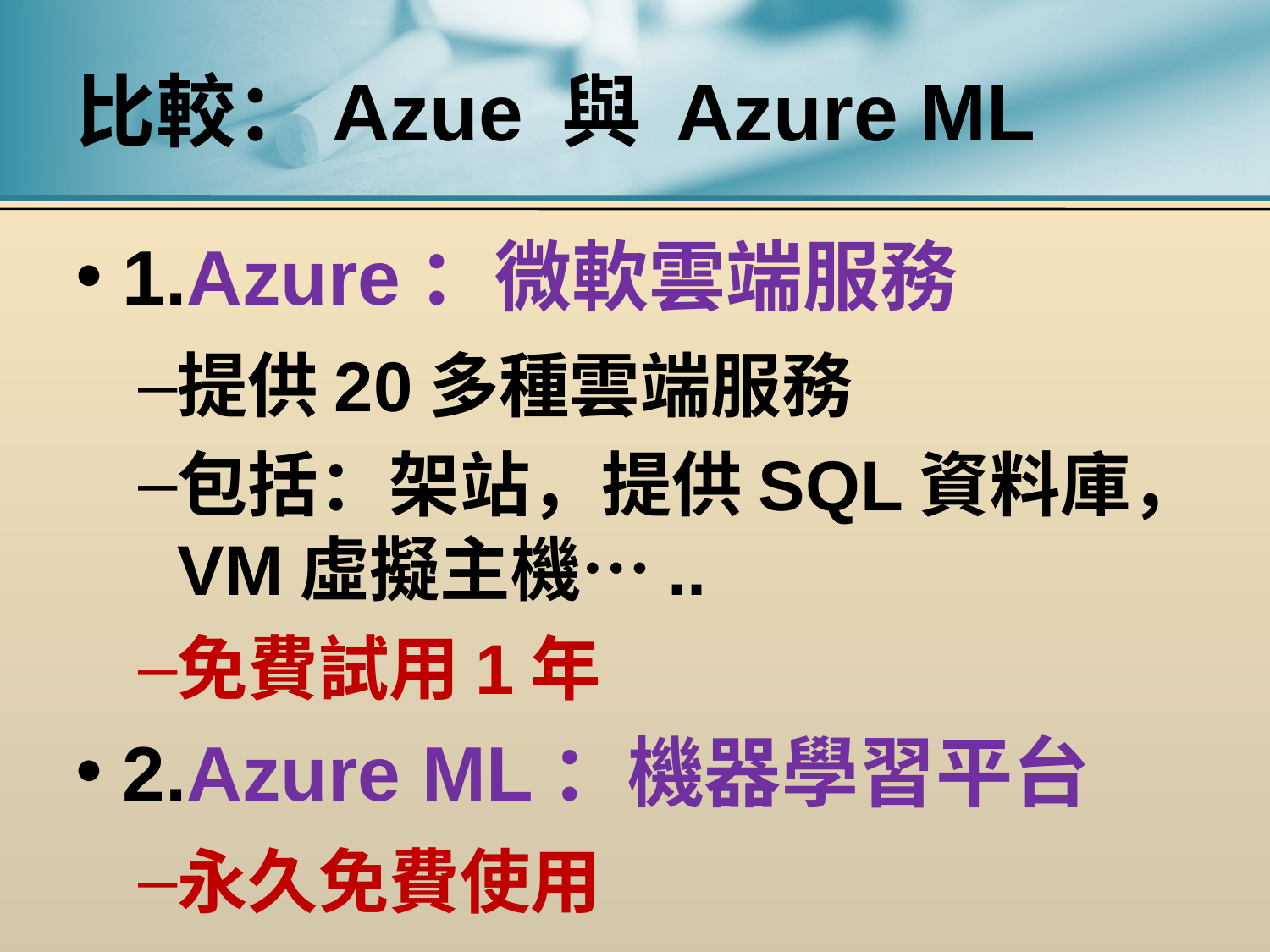

# 比較：Azue 與 Azure ML
1.Azure：微軟雲端服務
提供20多種雲端服務
包括：架站，提供SQL資料庫，VM虛擬主機…..
免費試用1年
2.Azure ML：機器學習平台
永久免費使用